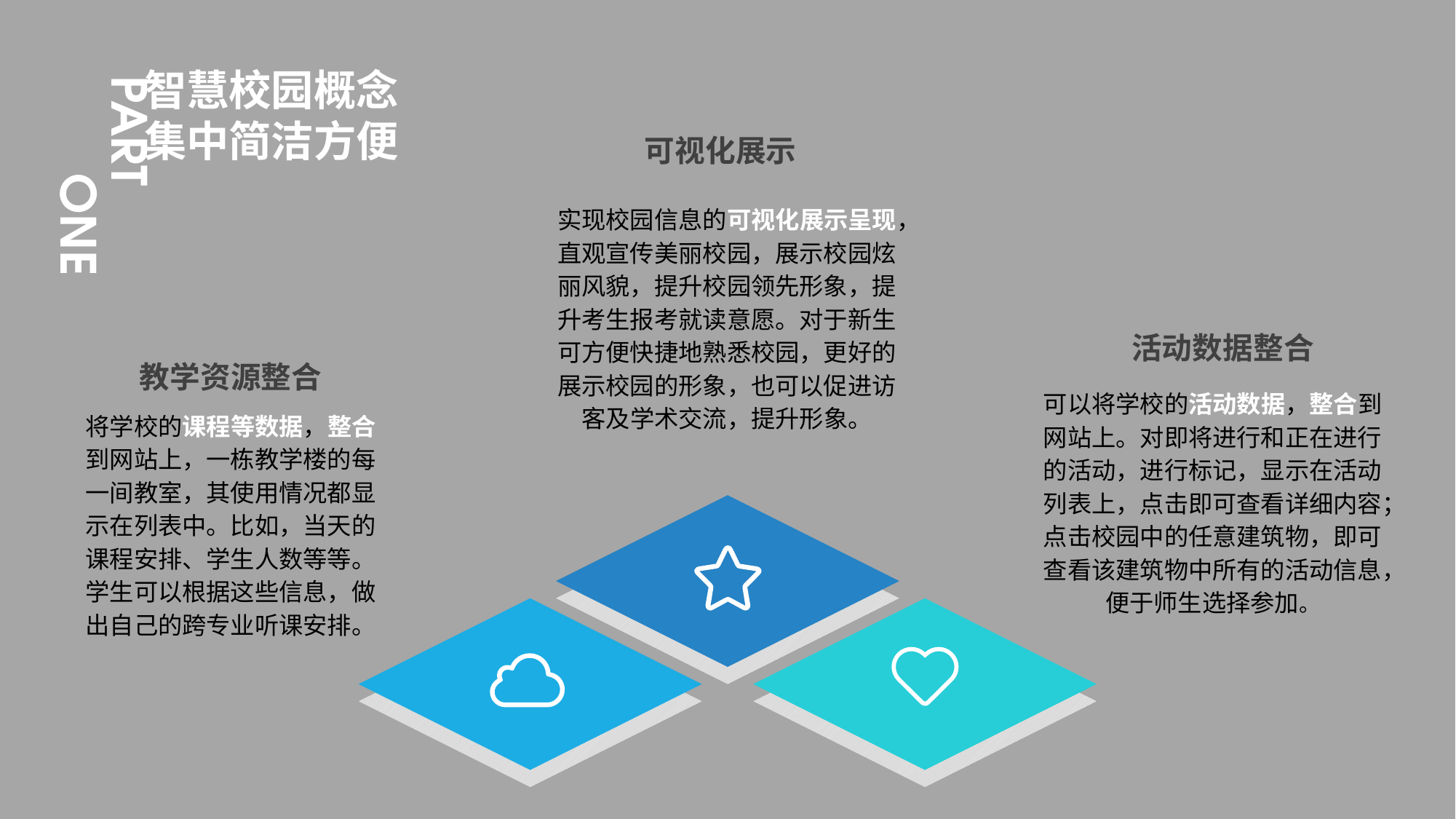

智慧校园概念
集中简洁方便
可视化展示
实现校园信息的可视化展示呈现，直观宣传美丽校园，展示校园炫丽风貌，提升校园领先形象，提升考生报考就读意愿。对于新生可方便快捷地熟悉校园，更好的展示校园的形象，也可以促进访客及学术交流，提升形象。
活动数据整合
可以将学校的活动数据，整合到网站上。对即将进行和正在进行的活动，进行标记，显示在活动列表上，点击即可查看详细内容；点击校园中的任意建筑物，即可查看该建筑物中所有的活动信息，便于师生选择参加。
教学资源整合
将学校的课程等数据，整合到网站上，一栋教学楼的每一间教室，其使用情况都显示在列表中。比如，当天的课程安排、学生人数等等。学生可以根据这些信息，做出自己的跨专业听课安排。